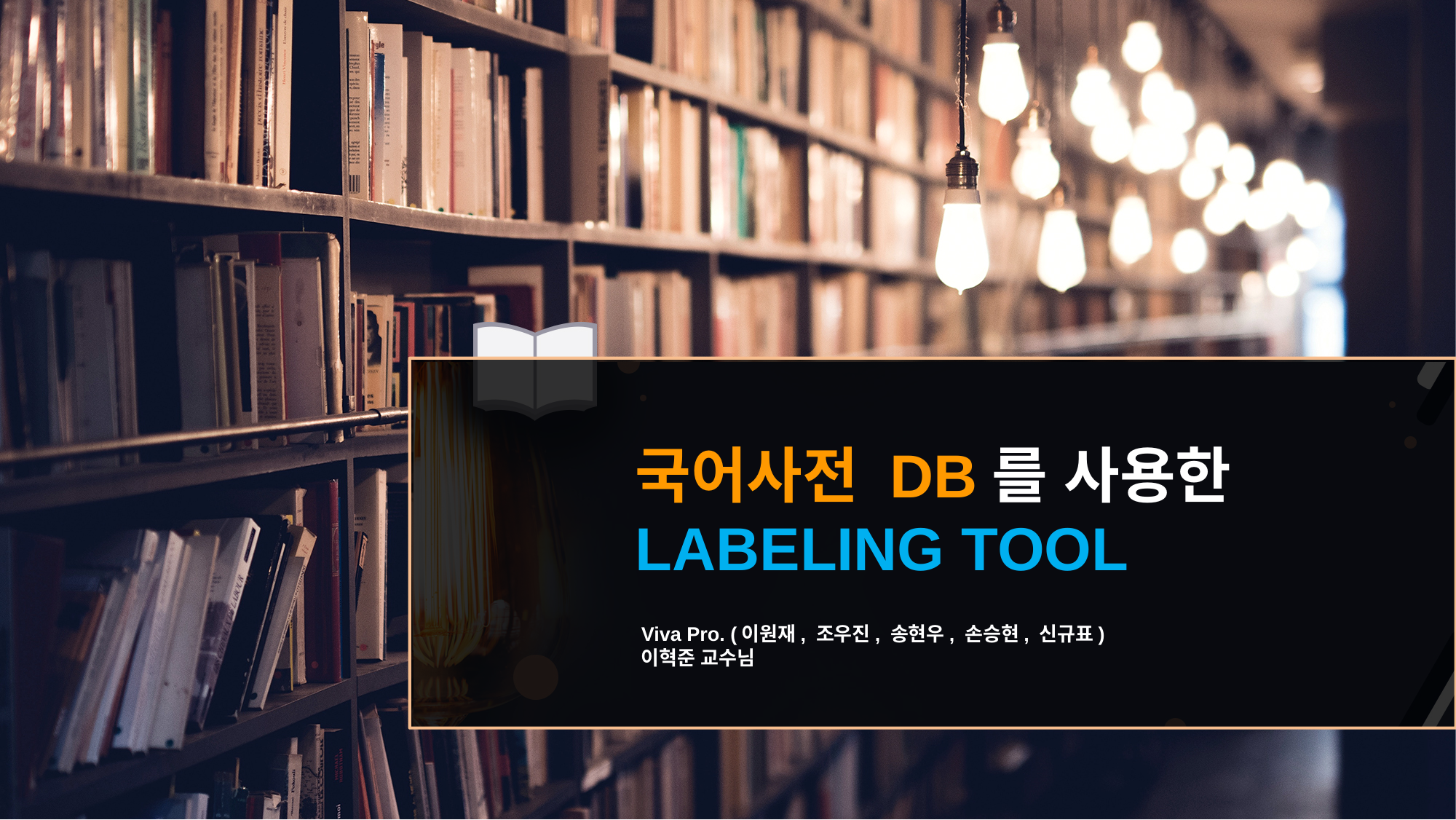

국어사전 DB를 사용한 LABELING TOOL

Viva Pro. (이원재, 조우진, 송현우, 손승현, 신규표)
이혁준 교수님